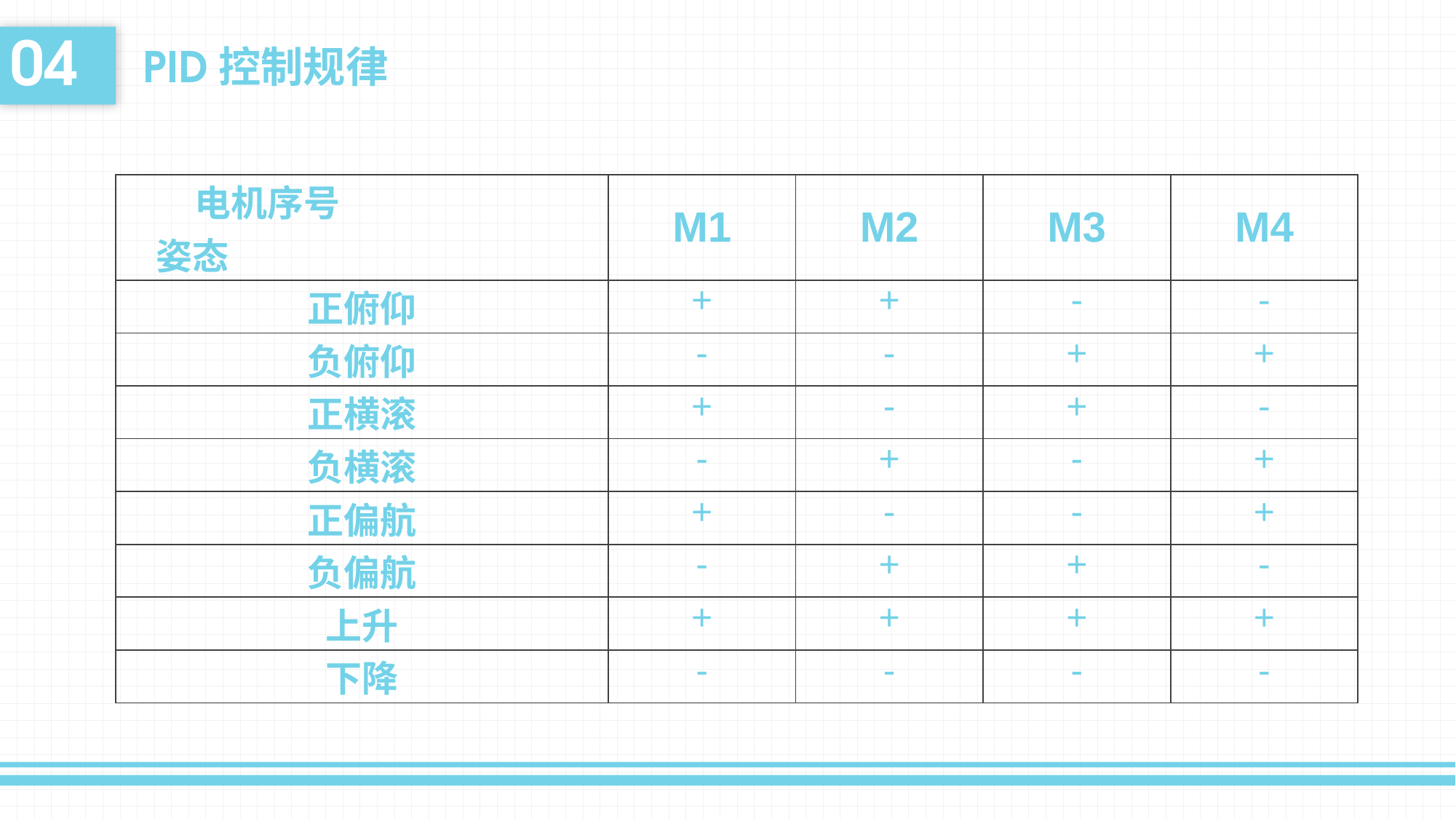

04
PID控制规律
| 电机序号 姿态 | M1 | M2 | M3 | M4 |
| --- | --- | --- | --- | --- |
| 正俯仰 | + | + | - | - |
| 负俯仰 | - | - | + | + |
| 正横滚 | + | - | + | - |
| 负横滚 | - | + | - | + |
| 正偏航 | + | - | - | + |
| 负偏航 | - | + | + | - |
| 上升 | + | + | + | + |
| 下降 | - | - | - | - |